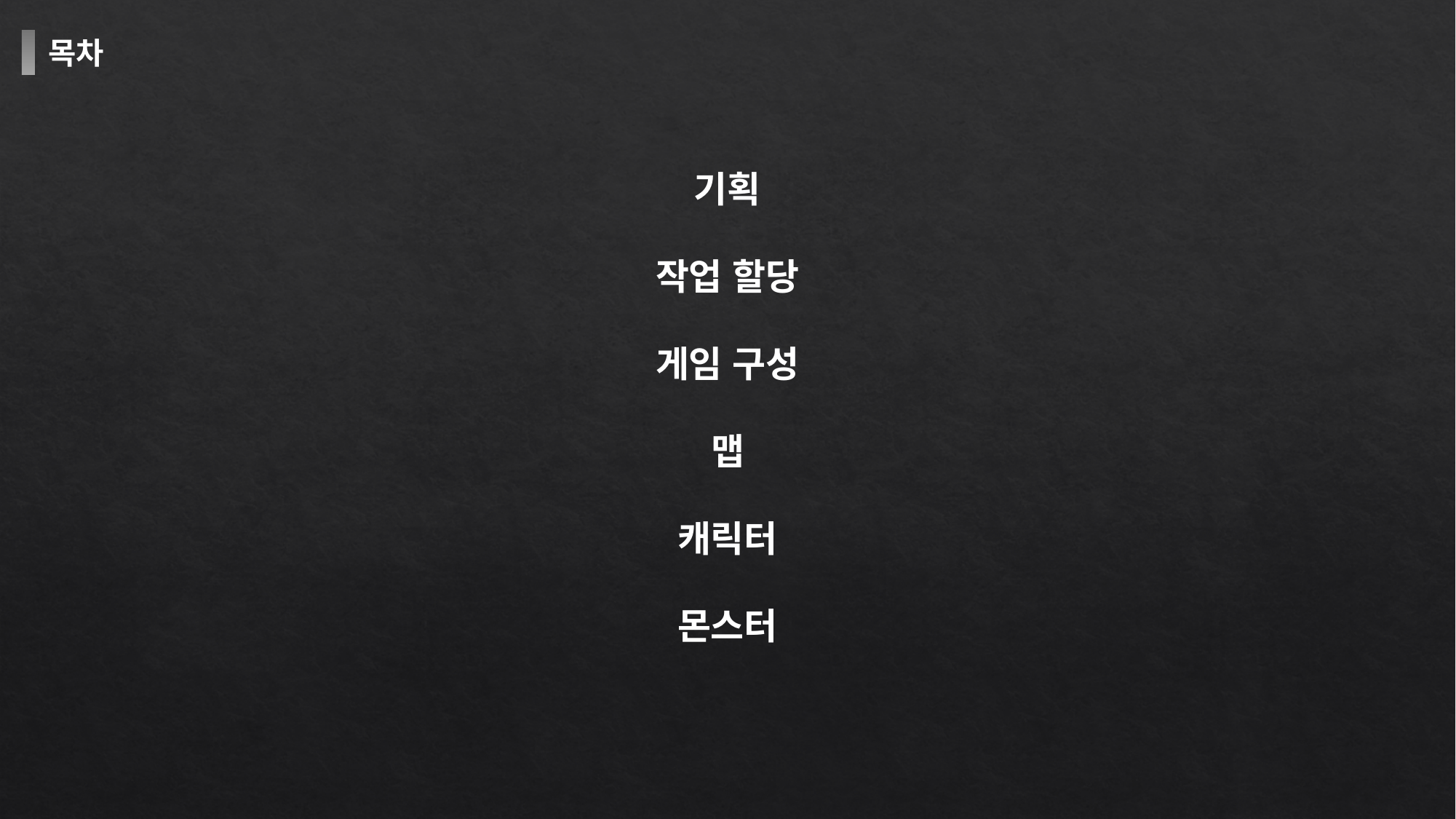

목차

기획

작업 할당

게임 구성

맵

캐릭터

몬스터